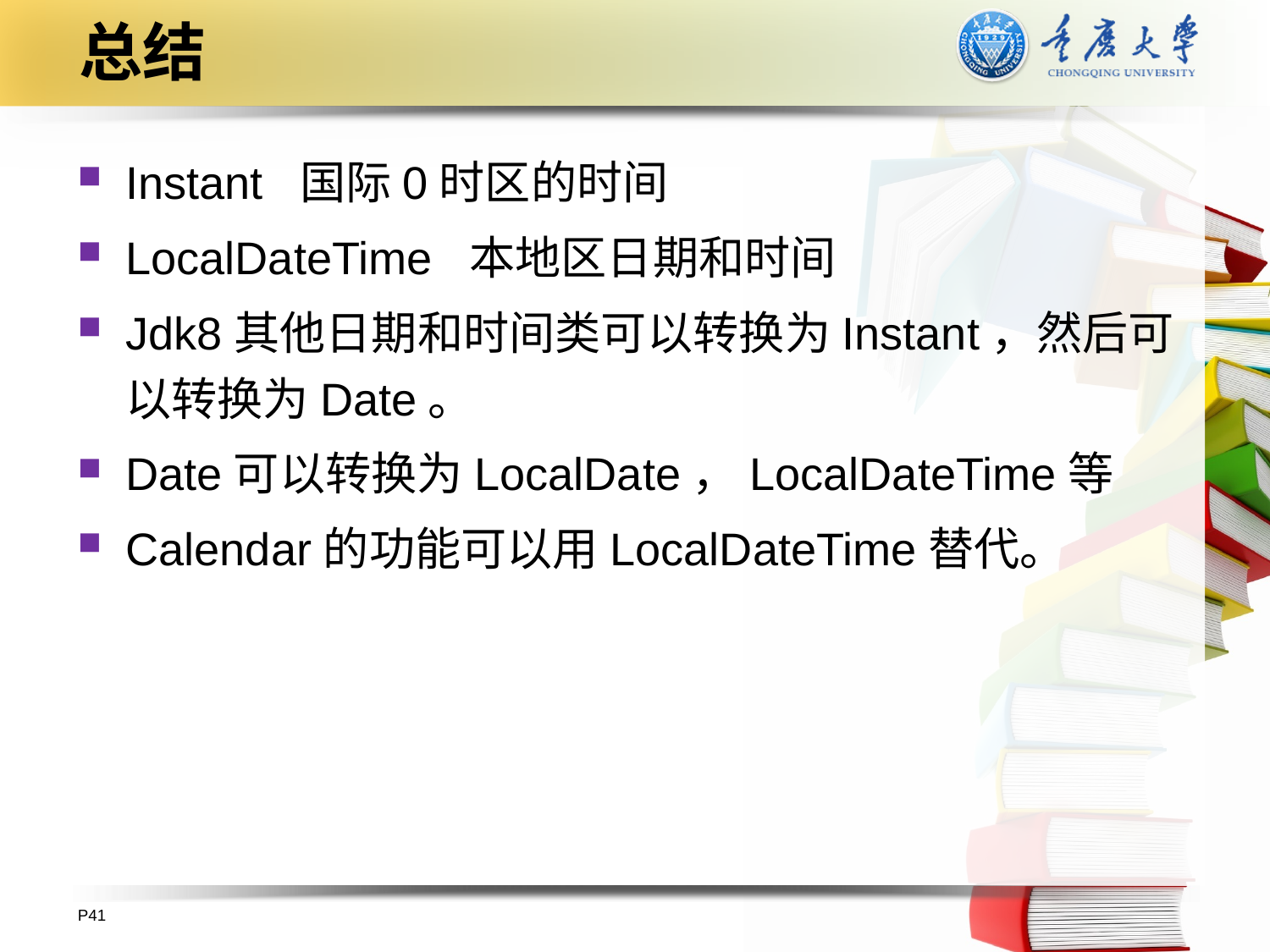

# 总结
Instant  国际0时区的时间
LocalDateTime  本地区日期和时间
Jdk8其他日期和时间类可以转换为Instant，然后可以转换为Date。
Date可以转换为LocalDate，LocalDateTime等
Calendar的功能可以用LocalDateTime替代。
P41